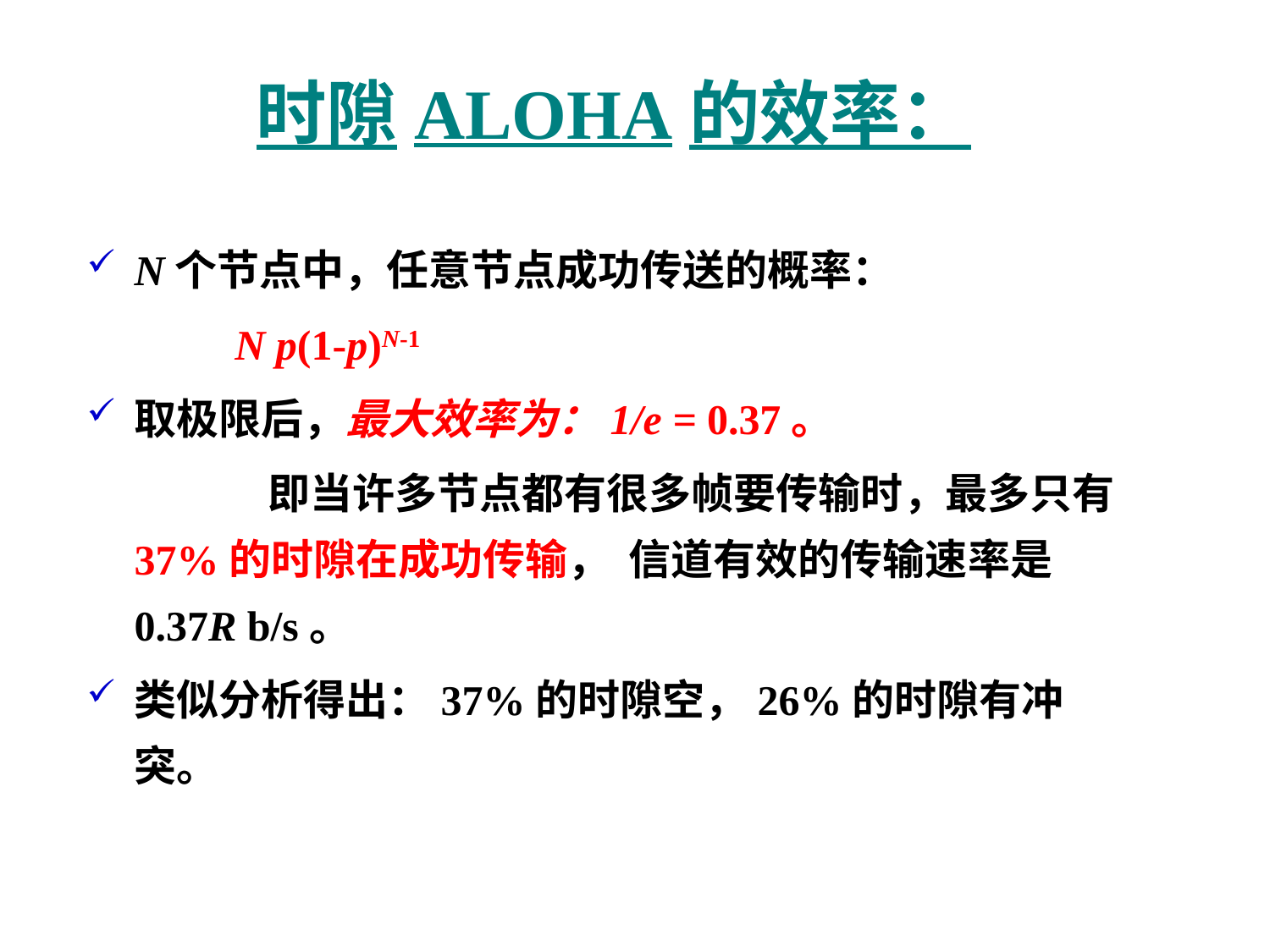

# 时隙ALOHA的效率：
N个节点中，任意节点成功传送的概率：
              N p(1-p)N-1
取极限后，最大效率为：1/e = 0.37。
                  即当许多节点都有很多帧要传输时，最多只有37%的时隙在成功传输，  信道有效的传输速率是0.37R b/s。
类似分析得出：37%的时隙空，26%的时隙有冲突。
58